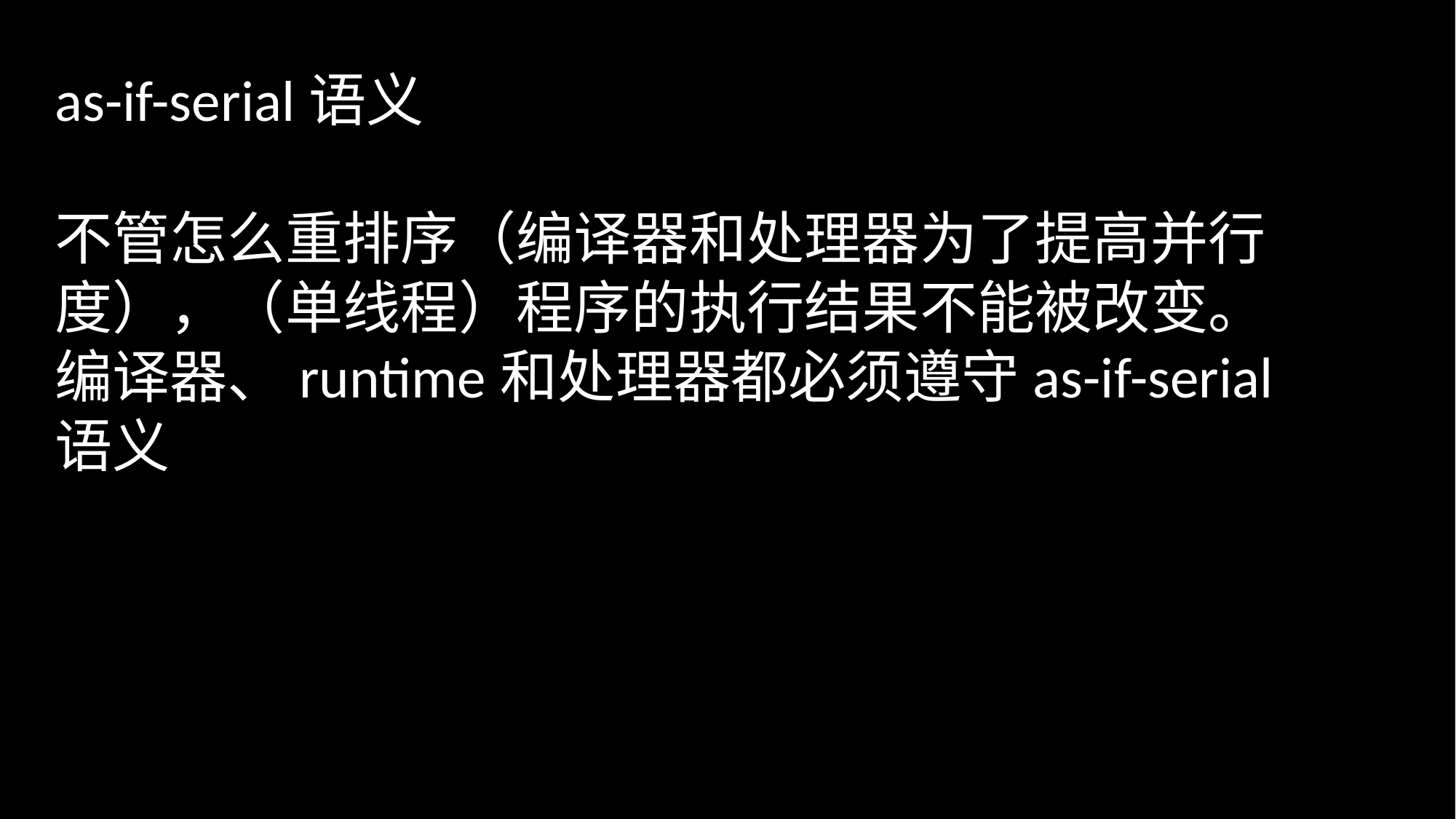

as-if-serial语义

不管怎么重排序（编译器和处理器为了提高并行度），（单线程）程序的执行结果不能被改变。编译器、runtime和处理器都必须遵守as-if-serial语义